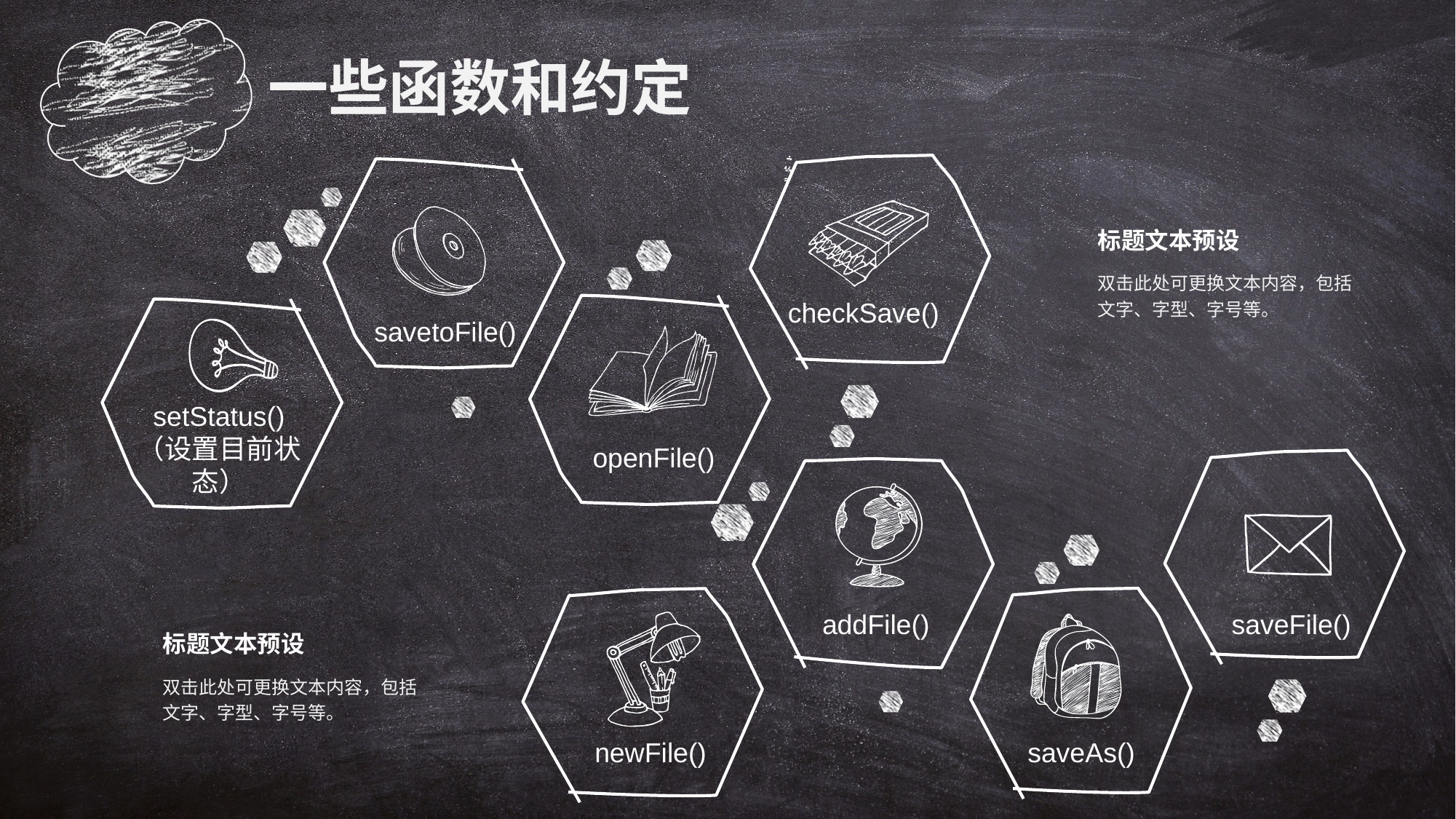

一些函数和约定

标题文本预设
双击此处可更换文本内容，包括文字、字型、字号等。

checkSave()

savetoFile()

setStatus()
（设置目前状态）

openFile()

addFile()
saveFile()

标题文本预设
双击此处可更换文本内容，包括文字、字型、字号等。

newFile()
saveAs()